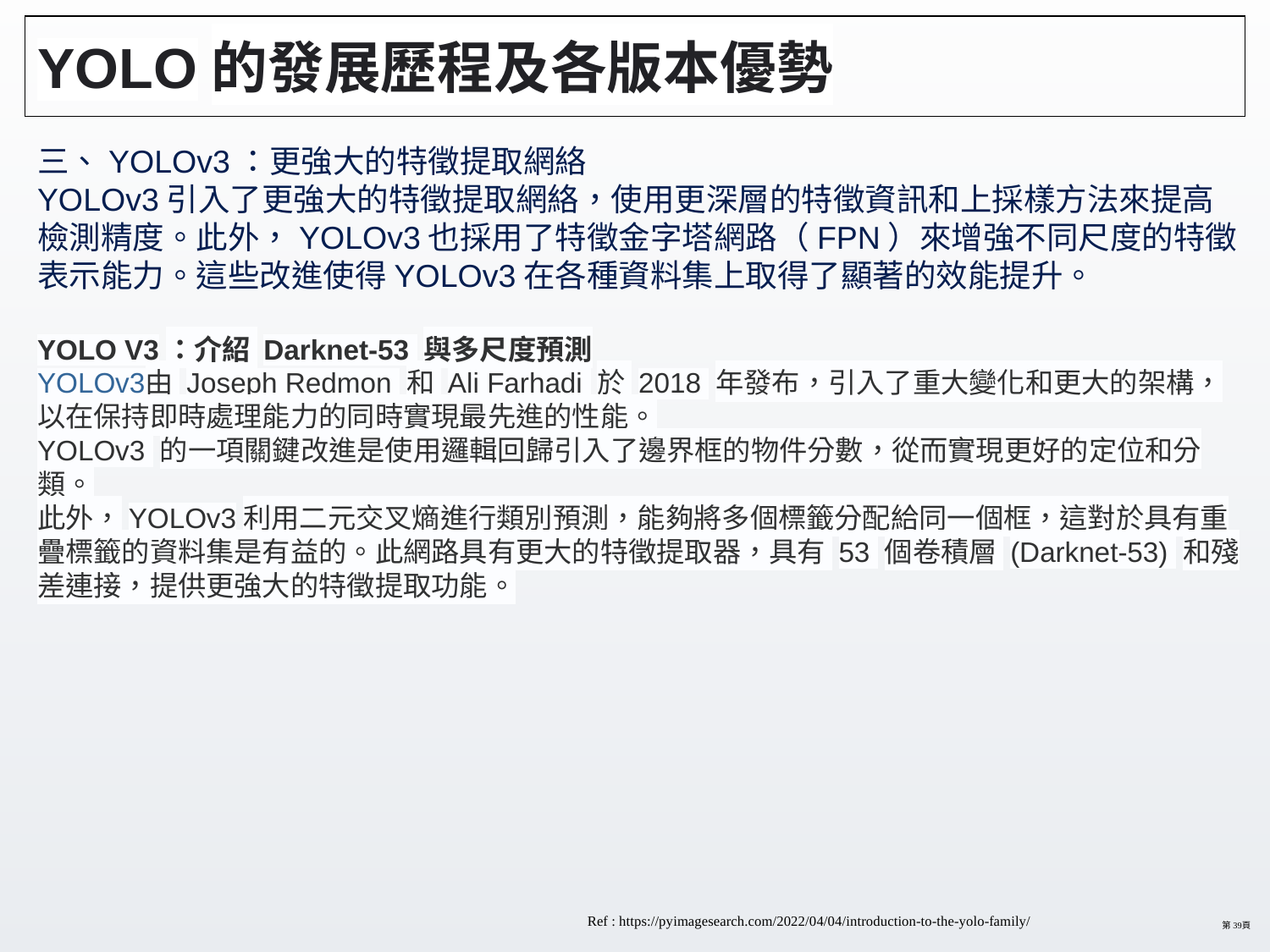

# YOLO的發展歷程及各版本優勢
三、YOLOv3：更強大的特徵提取網絡
YOLOv3引入了更強大的特徵提取網絡，使用更深層的特徵資訊和上採樣方法來提高檢測精度。此外，YOLOv3也採用了特徵金字塔網路（FPN）來增強不同尺度的特徵表示能力。這些改進使得YOLOv3在各種資料集上取得了顯著的效能提升。

YOLO V3：介紹 Darknet-53 與多尺度預測
YOLOv3由 Joseph Redmon 和 Ali Farhadi 於 2018 年發布，引入了重大變化和更大的架構，以在保持即時處理能力的同時實現最先進的性能。
YOLOv3 的一項關鍵改進是使用邏輯回歸引入了邊界框的物件分數，從而實現更好的定位和分類。
此外，YOLOv3利用二元交叉熵進行類別預測，能夠將多個標籤分配給同一個框，這對於具有重疊標籤的資料集是有益的。此網路具有更大的特徵提取器，具有 53 個卷積層 (Darknet-53) 和殘差連接，提供更強大的特徵提取功能。

Ref : https://pyimagesearch.com/2022/04/04/introduction-to-the-yolo-family/